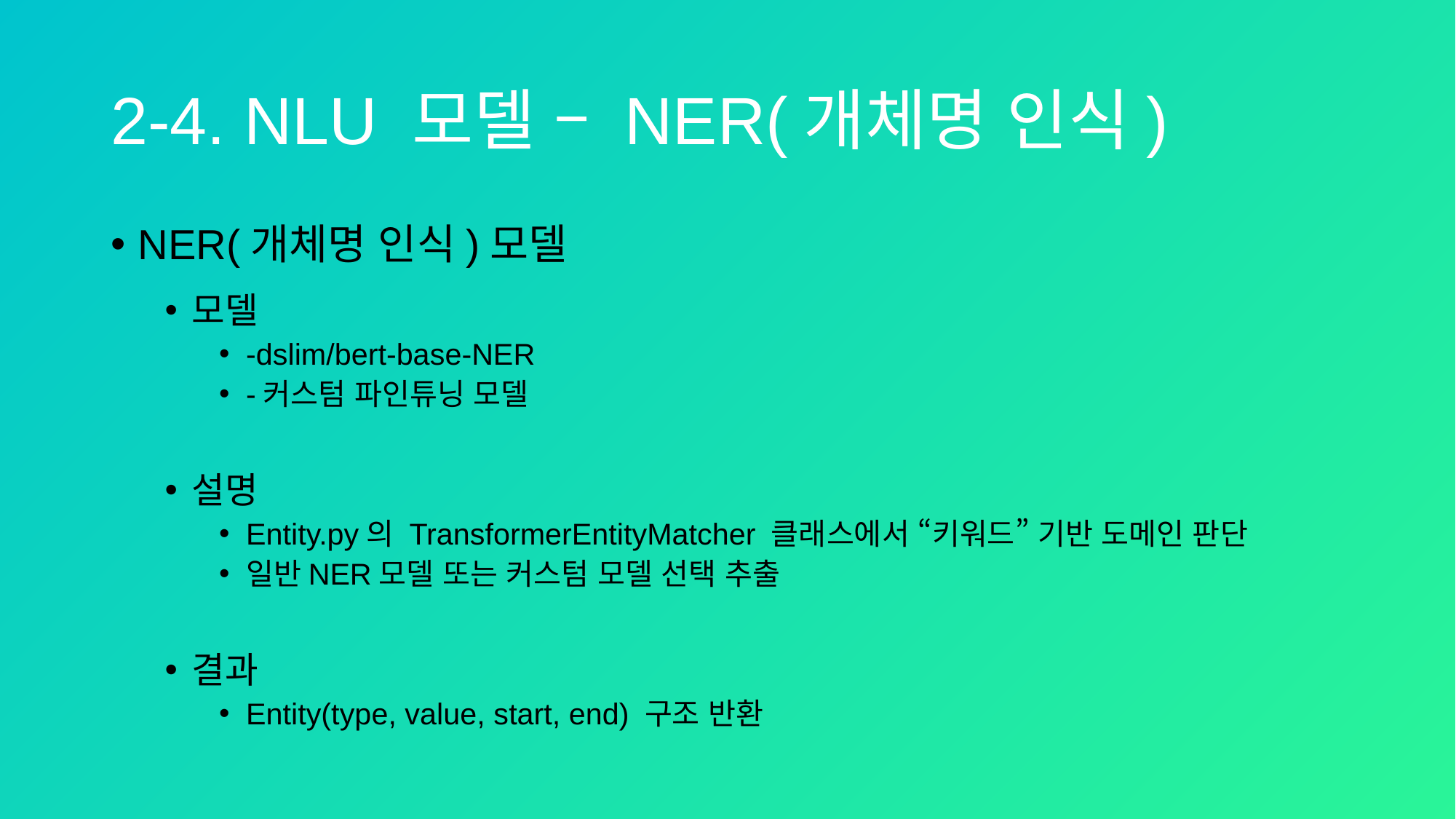

# 2-4. NLU 모델 – NER(개체명 인식)
NER(개체명 인식)모델

모델
-dslim/bert-base-NER
-커스텀 파인튜닝 모델

설명
Entity.py의 TransformerEntityMatcher 클래스에서 “키워드” 기반 도메인 판단
일반NER모델 또는 커스텀 모델 선택 추출

결과
Entity(type, value, start, end) 구조 반환